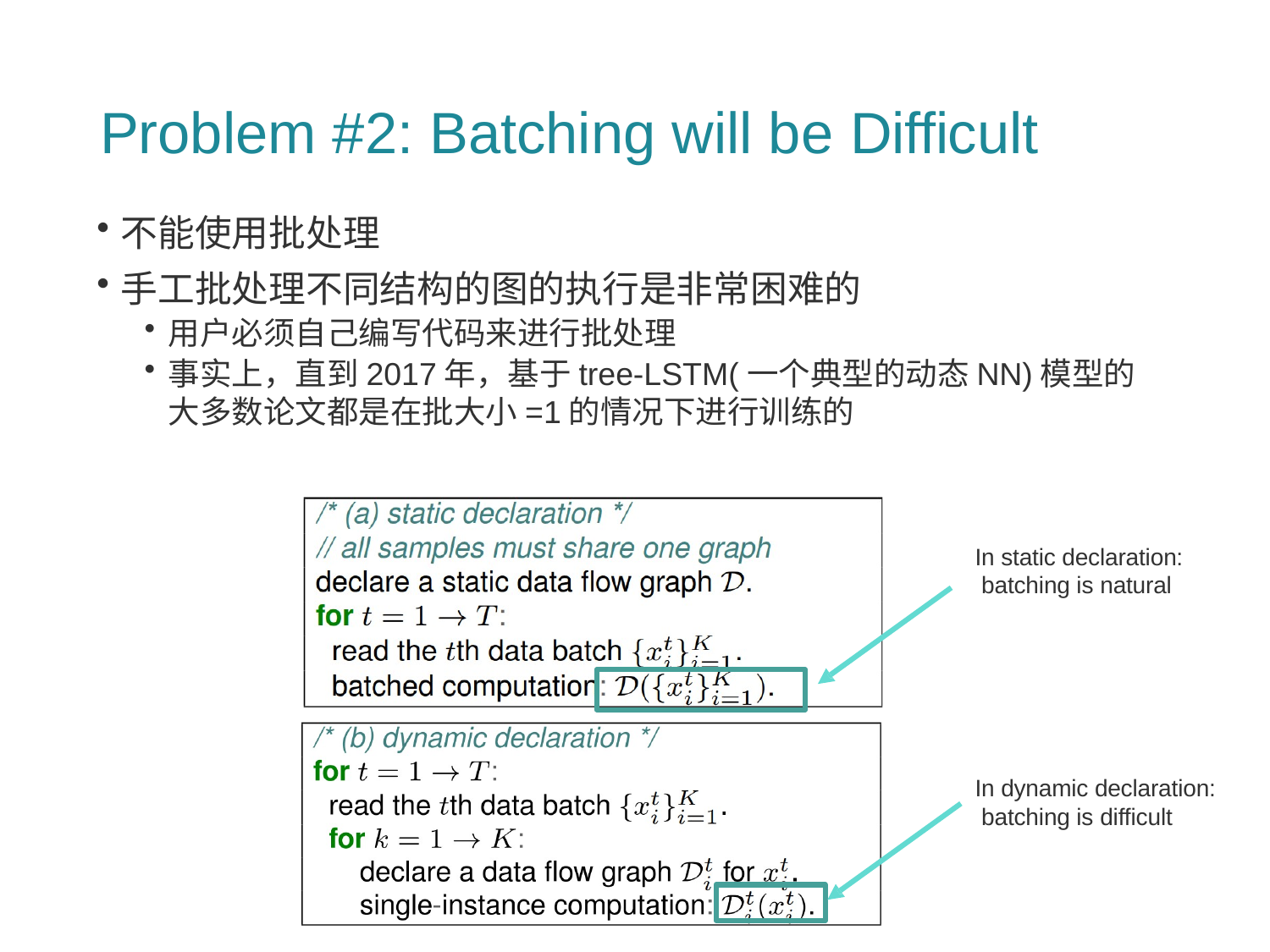

# Problem #2: Batching will be Difficult
不能使用批处理
手工批处理不同结构的图的执行是非常困难的
用户必须自己编写代码来进行批处理
事实上，直到2017年，基于tree-LSTM(一个典型的动态NN)模型的大多数论文都是在批大小=1的情况下进行训练的

In static declaration:  batching is natural

In dynamic declaration:  batching is difficult